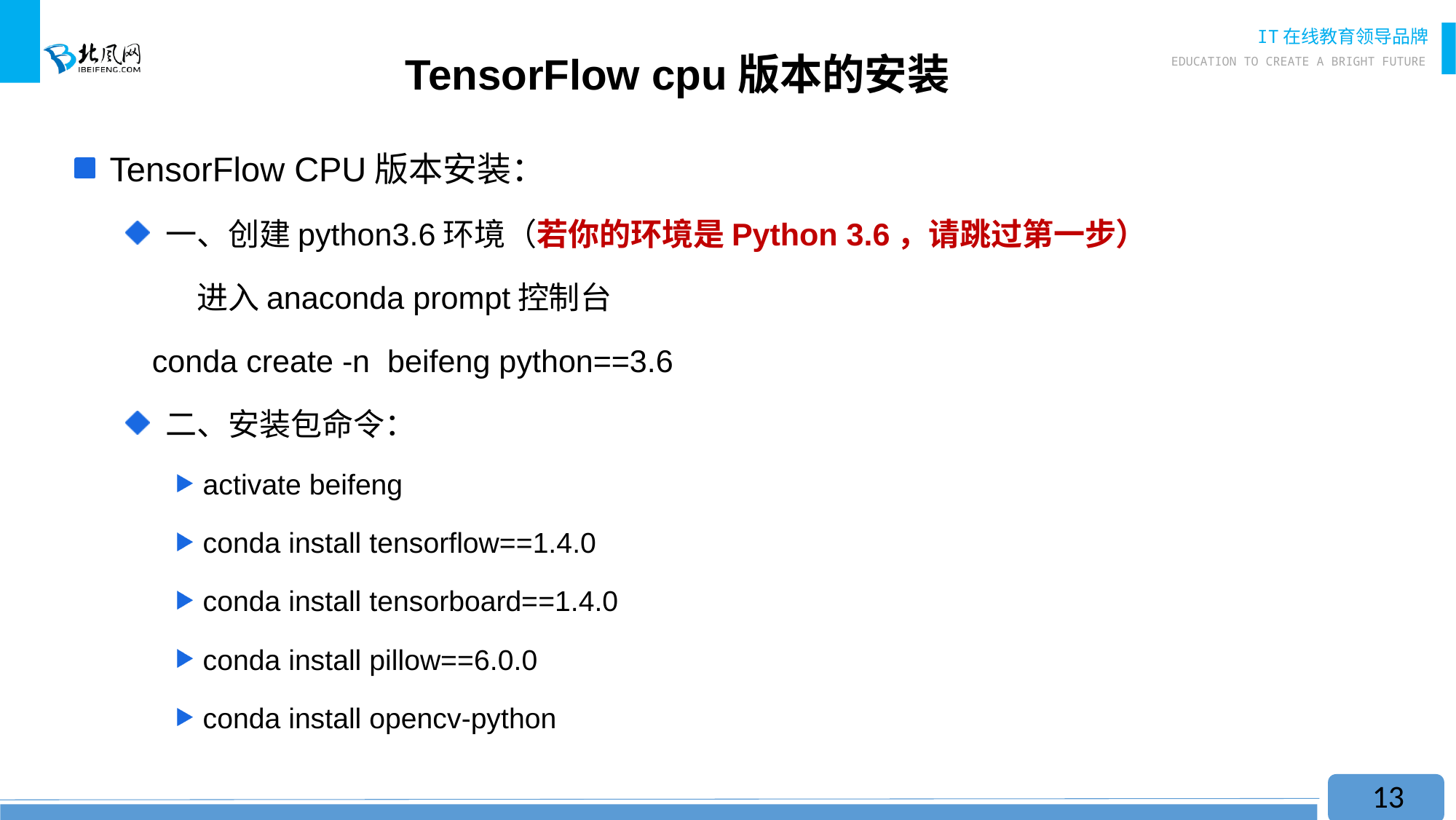

# TensorFlow cpu版本的安装
 TensorFlow CPU版本安装：
 一、创建python3.6环境（若你的环境是Python 3.6，请跳过第一步）
         进入anaconda prompt控制台
	   conda create -n  beifeng python==3.6
 二、安装包命令：
activate beifeng
conda install tensorflow==1.4.0
conda install tensorboard==1.4.0
conda install pillow==6.0.0
conda install opencv-python